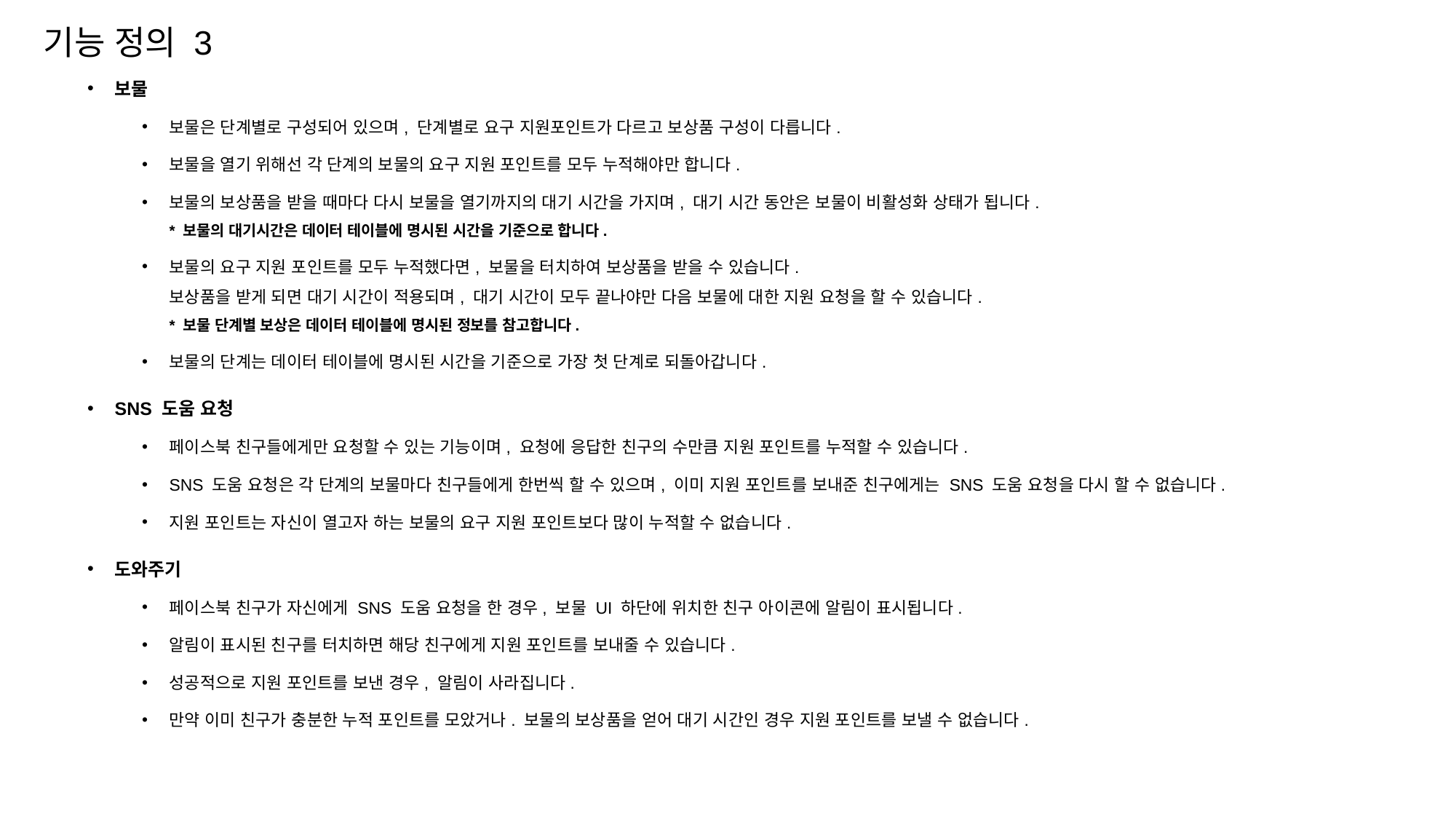

기능 정의 3
보물
보물은 단계별로 구성되어 있으며, 단계별로 요구 지원포인트가 다르고 보상품 구성이 다릅니다.
보물을 열기 위해선 각 단계의 보물의 요구 지원 포인트를 모두 누적해야만 합니다.
보물의 보상품을 받을 때마다 다시 보물을 열기까지의 대기 시간을 가지며, 대기 시간 동안은 보물이 비활성화 상태가 됩니다.
* 보물의 대기시간은 데이터 테이블에 명시된 시간을 기준으로 합니다.
보물의 요구 지원 포인트를 모두 누적했다면, 보물을 터치하여 보상품을 받을 수 있습니다.
보상품을 받게 되면 대기 시간이 적용되며, 대기 시간이 모두 끝나야만 다음 보물에 대한 지원 요청을 할 수 있습니다.
* 보물 단계별 보상은 데이터 테이블에 명시된 정보를 참고합니다.
보물의 단계는 데이터 테이블에 명시된 시간을 기준으로 가장 첫 단계로 되돌아갑니다.
SNS 도움 요청
페이스북 친구들에게만 요청할 수 있는 기능이며, 요청에 응답한 친구의 수만큼 지원 포인트를 누적할 수 있습니다.
SNS 도움 요청은 각 단계의 보물마다 친구들에게 한번씩 할 수 있으며, 이미 지원 포인트를 보내준 친구에게는 SNS 도움 요청을 다시 할 수 없습니다.
지원 포인트는 자신이 열고자 하는 보물의 요구 지원 포인트보다 많이 누적할 수 없습니다.
도와주기
페이스북 친구가 자신에게 SNS 도움 요청을 한 경우, 보물 UI 하단에 위치한 친구 아이콘에 알림이 표시됩니다.
알림이 표시된 친구를 터치하면 해당 친구에게 지원 포인트를 보내줄 수 있습니다.
성공적으로 지원 포인트를 보낸 경우, 알림이 사라집니다.
만약 이미 친구가 충분한 누적 포인트를 모았거나. 보물의 보상품을 얻어 대기 시간인 경우 지원 포인트를 보낼 수 없습니다.